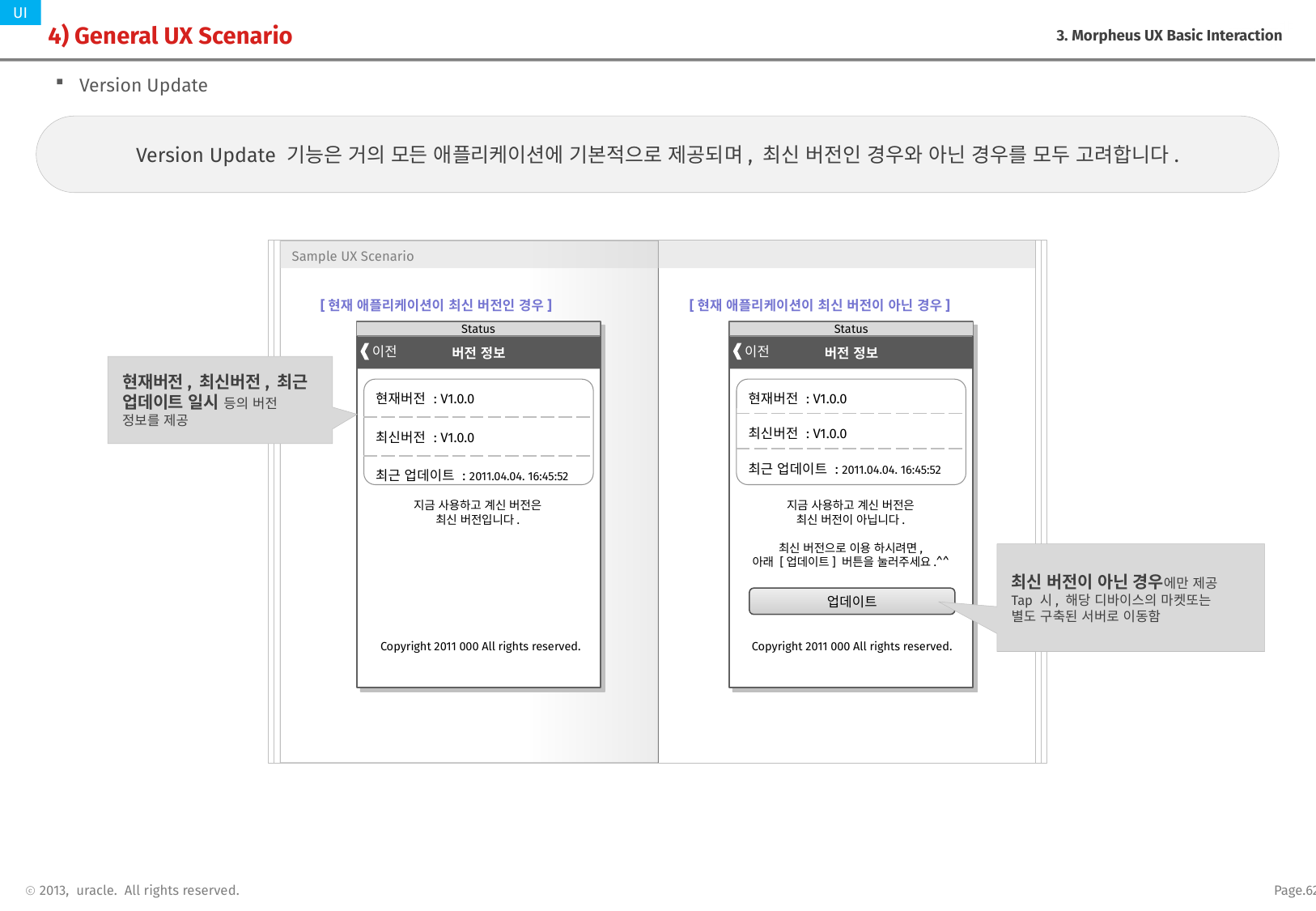

# 4) General UX Scenario
3. Morpheus UX Basic Interaction
Version Update
Version Update 기능은 거의 모든 애플리케이션에 기본적으로 제공되며, 최신 버전인 경우와 아닌 경우를 모두 고려합니다.
[현재 애플리케이션이 최신 버전인 경우]
[현재 애플리케이션이 최신 버전이 아닌 경우]
Status
Status
버전 정보
버전 정보
     이전

     이전

현재버전, 최신버전, 최근 업데이트 일시 등의 버전 정보를 제공
| 현재버전 : V1.0.0 |
| --- |
| 최신버전 : V1.0.0 |
| 최근 업데이트 : 2011.04.04. 16:45:52 |
| 현재버전 : V1.0.0 |
| --- |
| 최신버전 : V1.0.0 |
| 최근 업데이트 : 2011.04.04. 16:45:52 |

지금 사용하고 계신 버전은
최신 버전입니다.
지금 사용하고 계신 버전은
최신 버전이 아닙니다.

최신 버전으로 이용 하시려면,
아래 [업데이트] 버튼을 눌러주세요.^^
최신 버전이 아닌 경우에만 제공
Tap 시, 해당 디바이스의 마켓또는
별도 구축된 서버로 이동함
업데이트
Copyright 2011 000 All rights reserved.
Copyright 2011 000 All rights reserved.